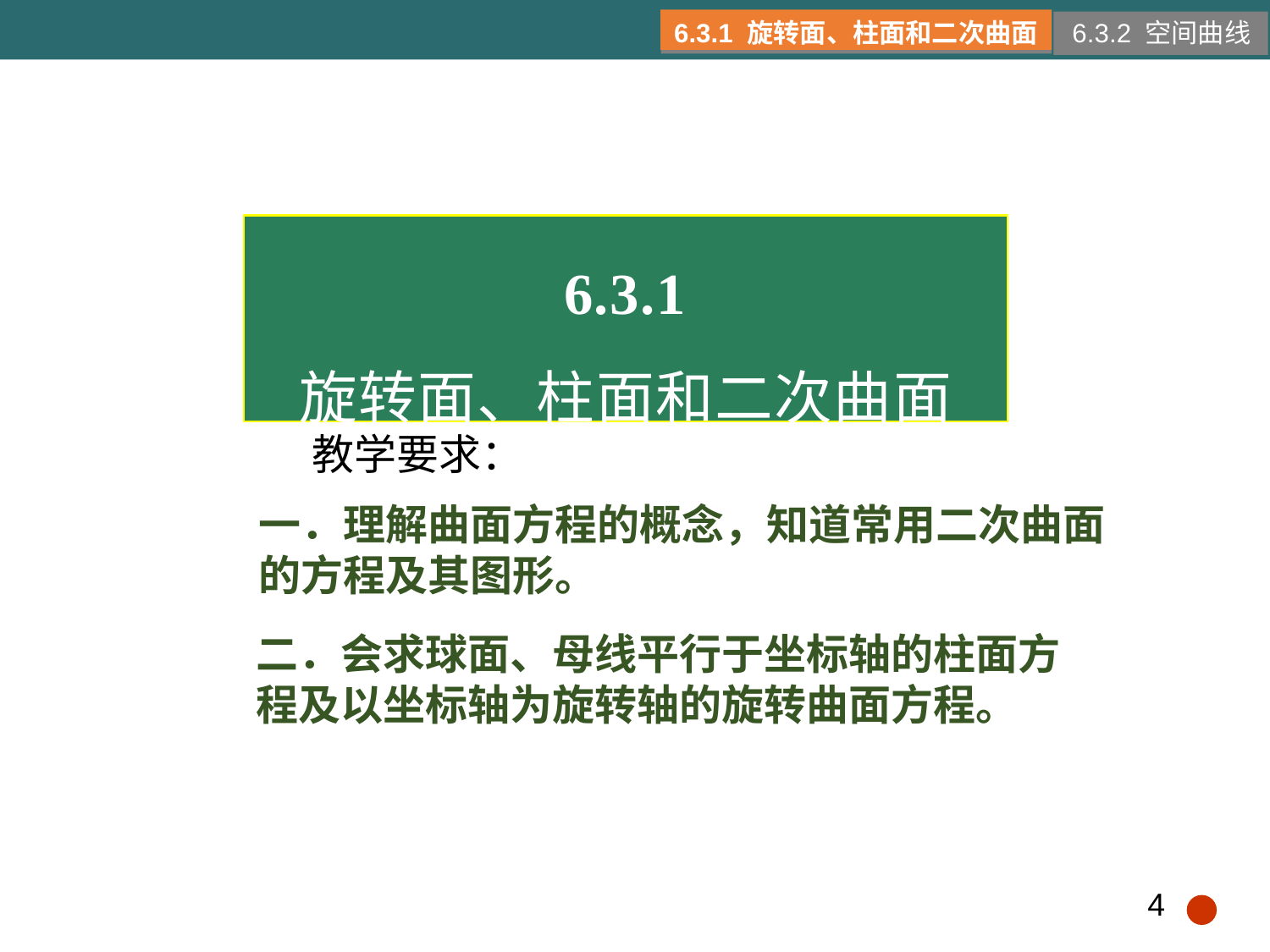

6.3.1 旋转面、柱面和二次曲面

6.3.2 空间曲线

6.3.1
旋转面、柱面和二次曲面
教学要求：
一．理解曲面方程的概念，知道常用二次曲面的方程及其图形。
二．会求球面、母线平行于坐标轴的柱面方程及以坐标轴为旋转轴的旋转曲面方程。
4